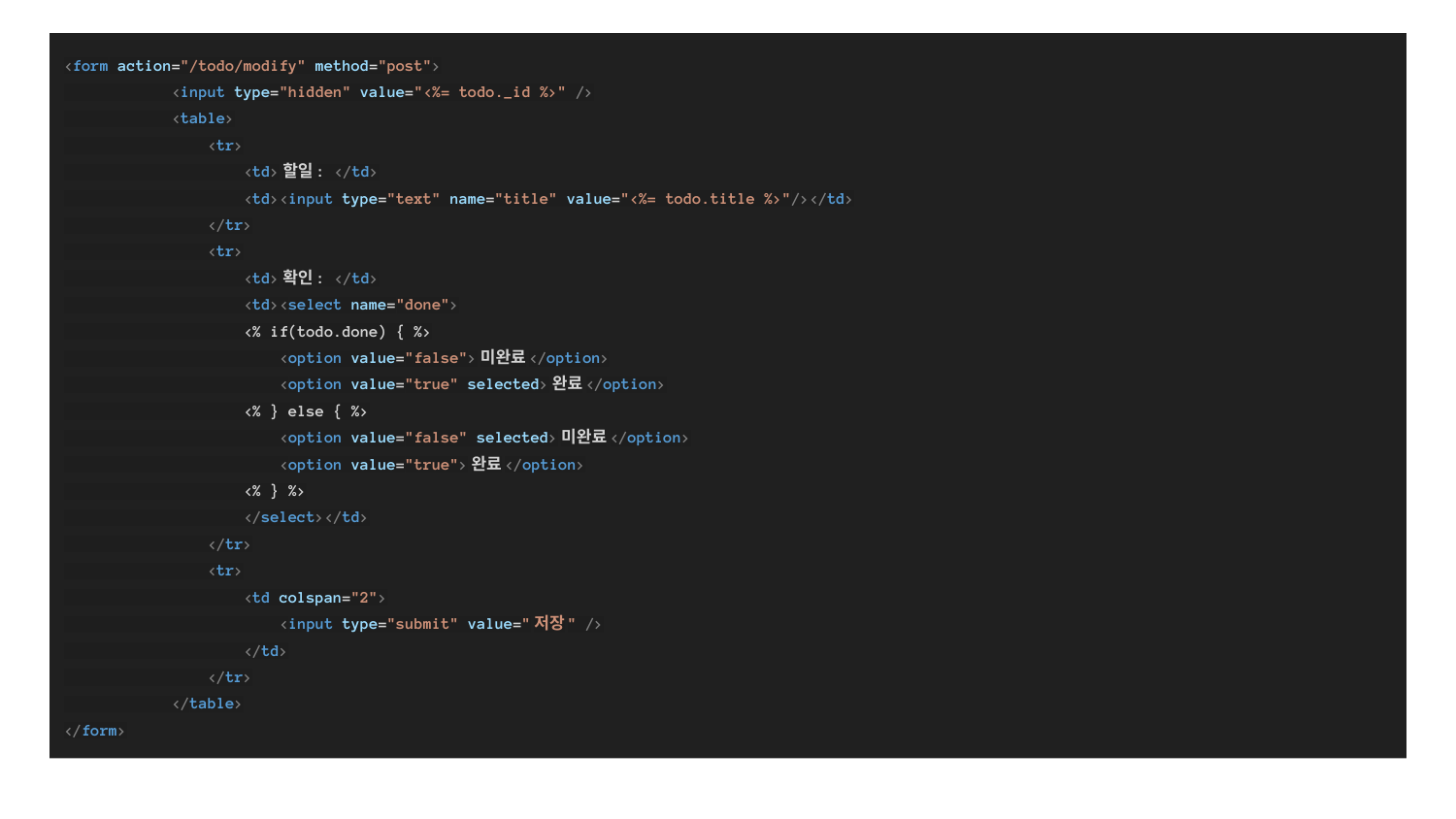

<form action="/todo/modify" method="post">
            <input type="hidden" value="<%= todo._id %>" />
            <table>
                <tr>
                    <td>할일: </td>
                    <td><input type="text" name="title" value="<%= todo.title %>"/></td>
                </tr>
                <tr>
                    <td>확인: </td>
                    <td><select name="done">
                    <% if(todo.done) { %>
                        <option value="false">미완료</option>
                        <option value="true" selected>완료</option>
                    <% } else { %>
                        <option value="false" selected>미완료</option>
                        <option value="true">완료</option>
                    <% } %>
                    </select></td>
                </tr>
                <tr>
                    <td colspan="2">
                        <input type="submit" value="저장" />
                    </td>
                </tr>
            </table>
</form>